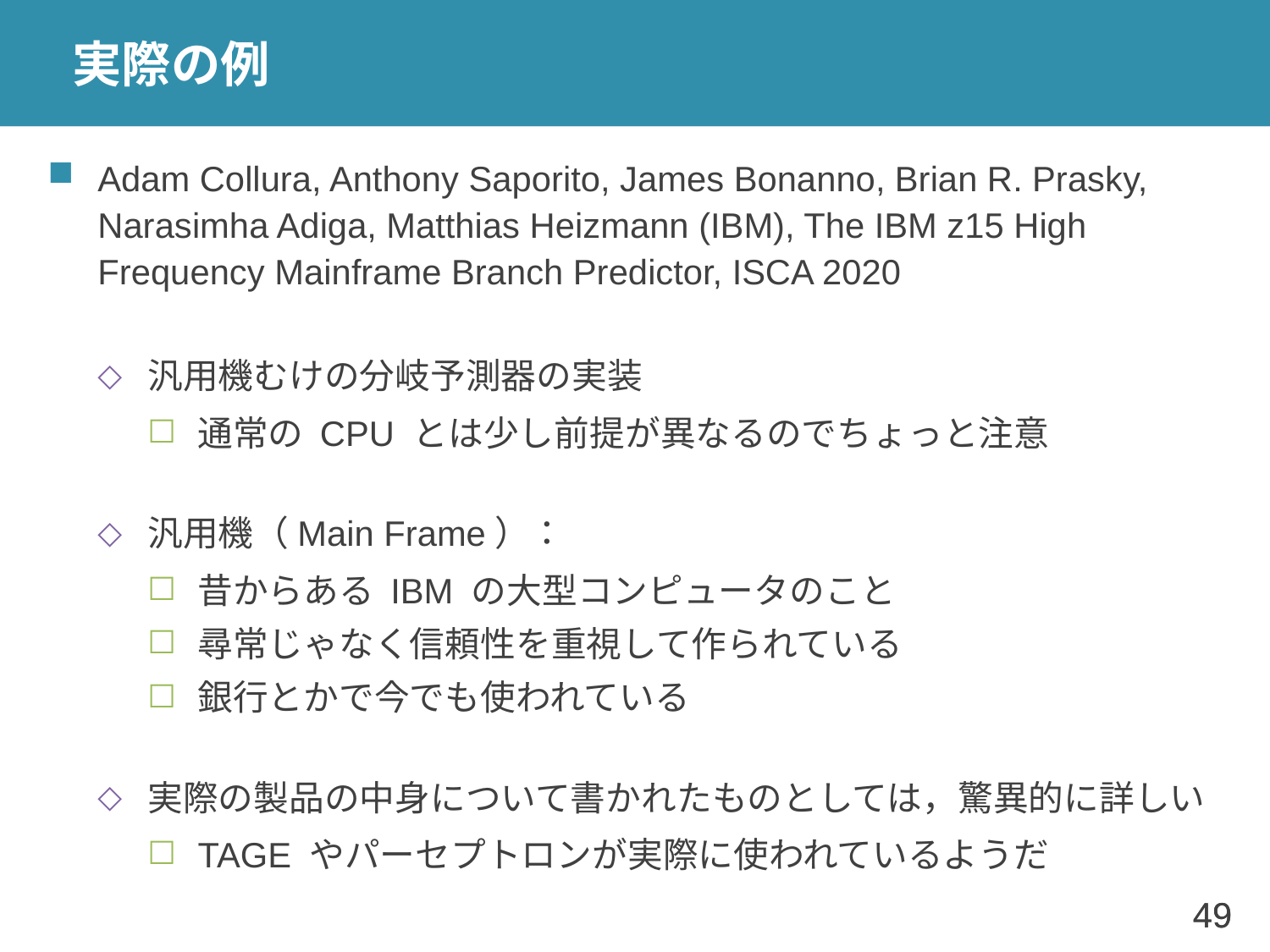

# 実際の例
Adam Collura, Anthony Saporito, James Bonanno, Brian R. Prasky, Narasimha Adiga, Matthias Heizmann (IBM), The IBM z15 High Frequency Mainframe Branch Predictor, ISCA 2020
汎用機むけの分岐予測器の実装
通常の CPU とは少し前提が異なるのでちょっと注意
汎用機（Main Frame）：
昔からある IBM の大型コンピュータのこと
尋常じゃなく信頼性を重視して作られている
銀行とかで今でも使われている
実際の製品の中身について書かれたものとしては，驚異的に詳しい
TAGE やパーセプトロンが実際に使われているようだ